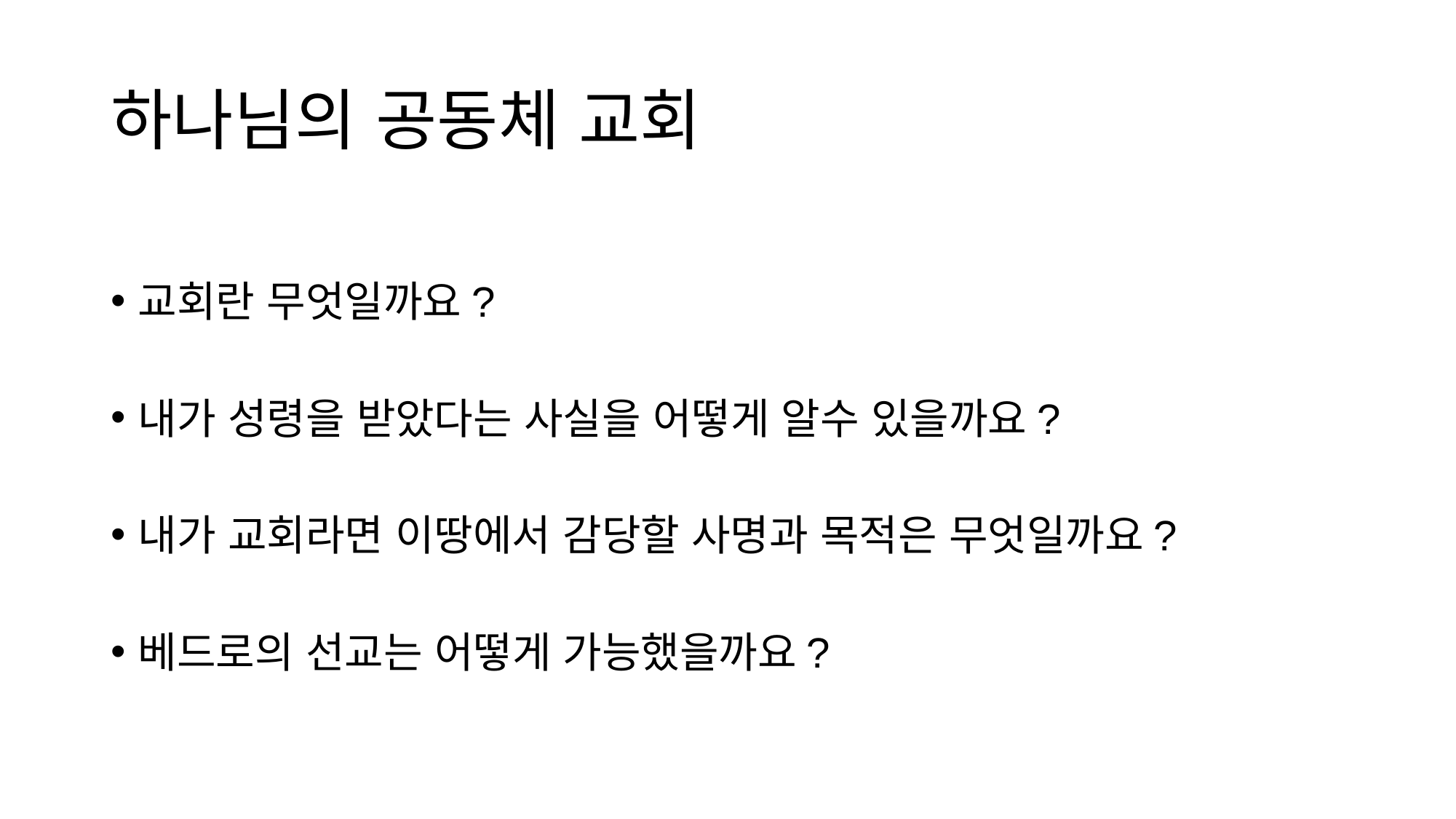

# 하나님의 공동체 교회
교회란 무엇일까요?
내가 성령을 받았다는 사실을 어떻게 알수 있을까요?
내가 교회라면 이땅에서 감당할 사명과 목적은 무엇일까요?
베드로의 선교는 어떻게 가능했을까요?